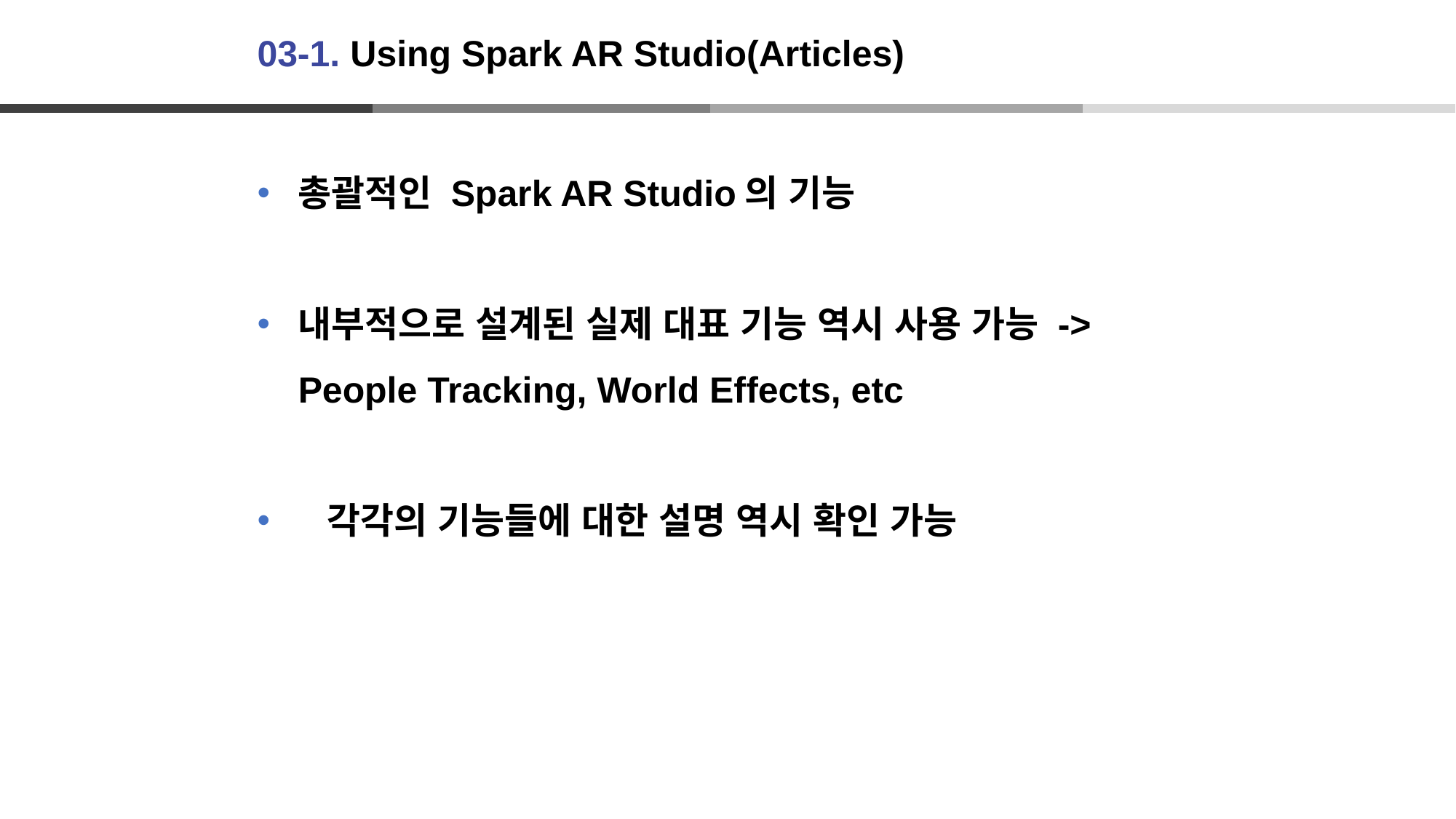

# 03-1. Using Spark AR Studio(Articles)
총괄적인 Spark AR Studio의 기능

내부적으로 설계된 실제 대표 기능 역시 사용 가능 -> People Tracking, World Effects, etc

  각각의 기능들에 대한 설명 역시 확인 가능